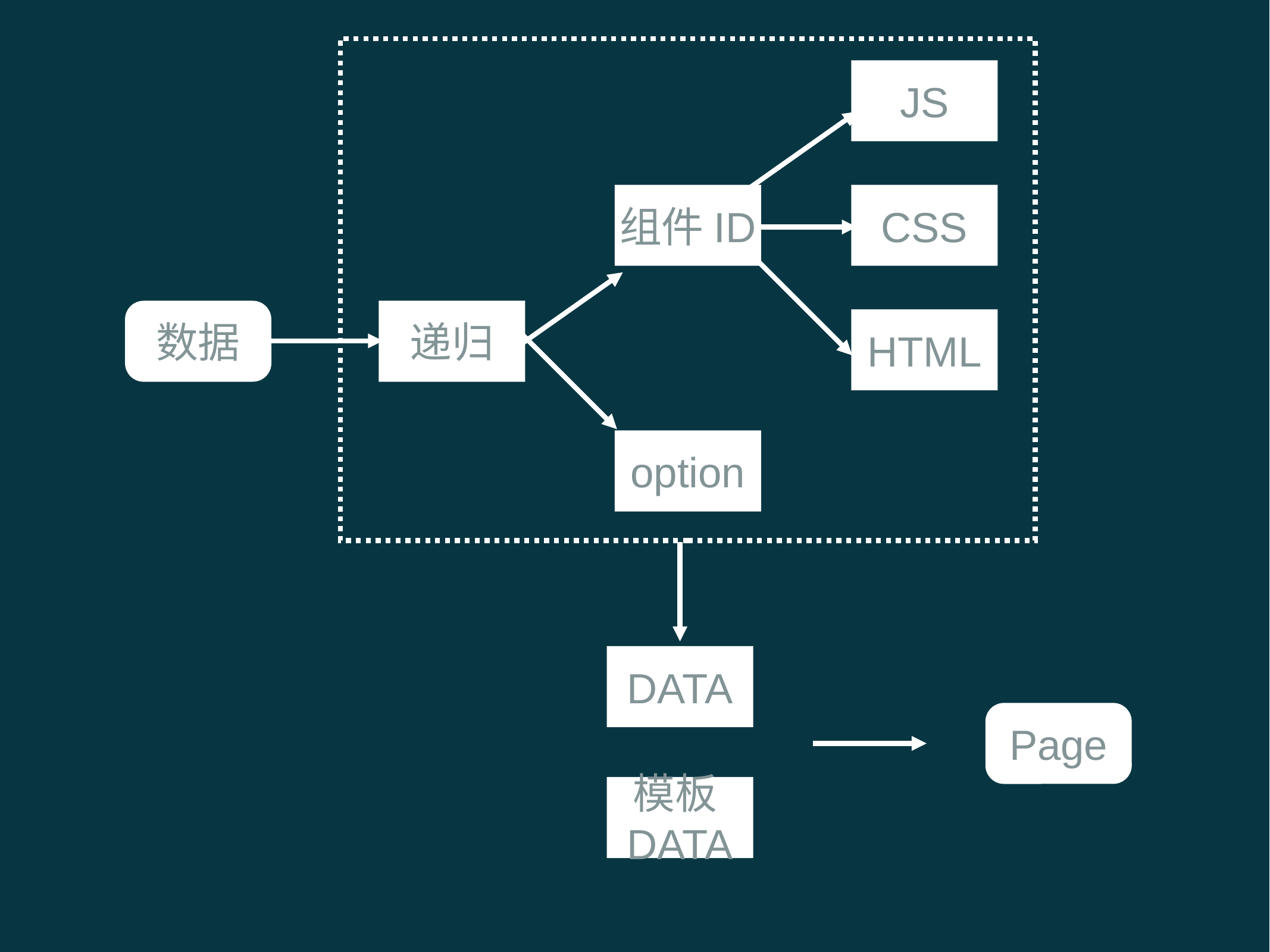

DATA
JS

组件ID
CSS

递归
HTML

option
数据
Page

模板DATA